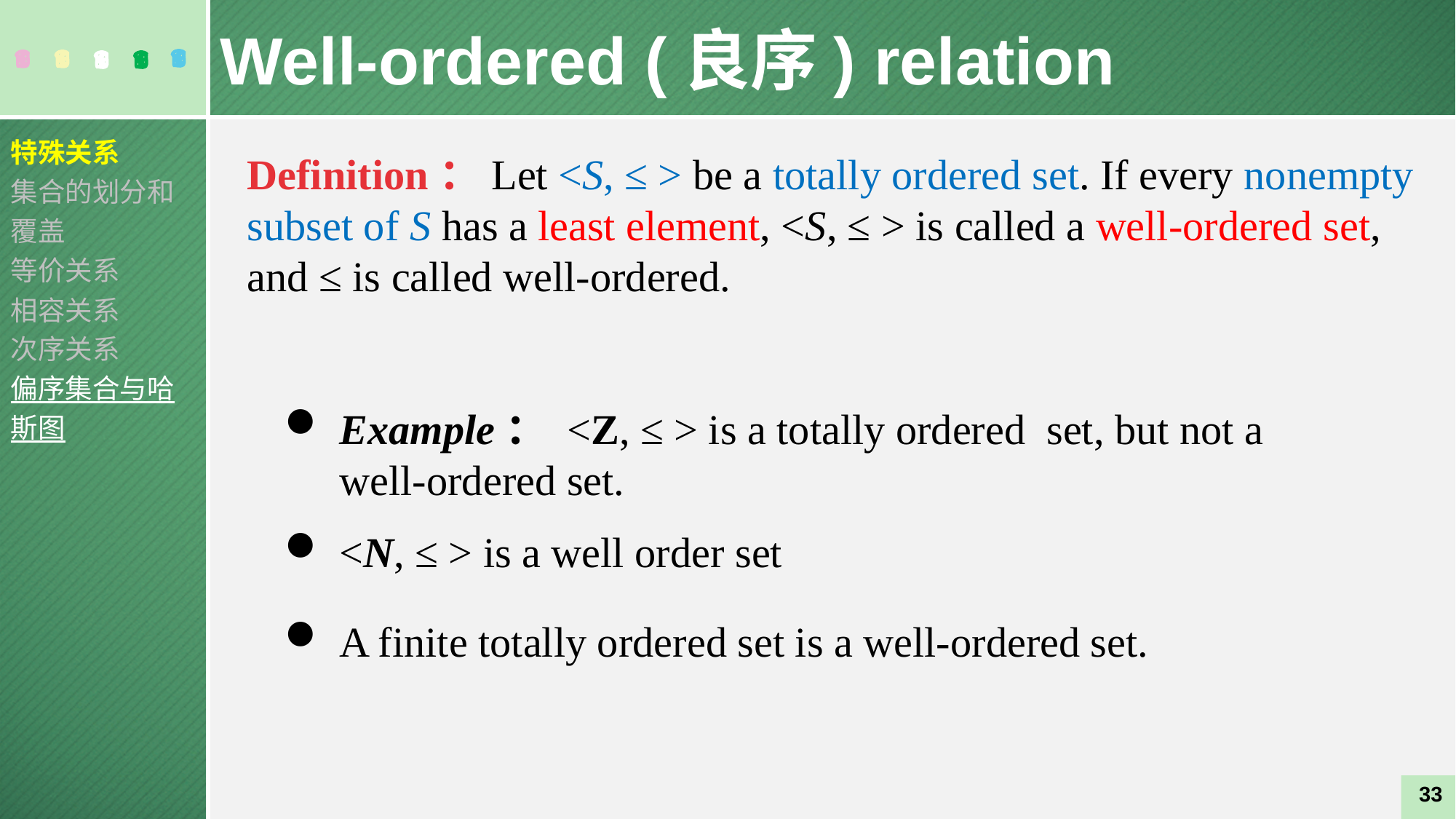

Well-ordered (良序) relation

特殊关系
集合的划分和覆盖
等价关系
相容关系
次序关系
偏序集合与哈斯图

Definition：Let <S, ≤ > be a totally ordered set. If every nonempty subset of S has a least element, <S, ≤ > is called a well-ordered set, and ≤ is called well-ordered.
Example： <Z, ≤ > is a totally ordered  set, but not a well-ordered set.
<N, ≤ > is a well order set
A finite totally ordered set is a well-ordered set.
33